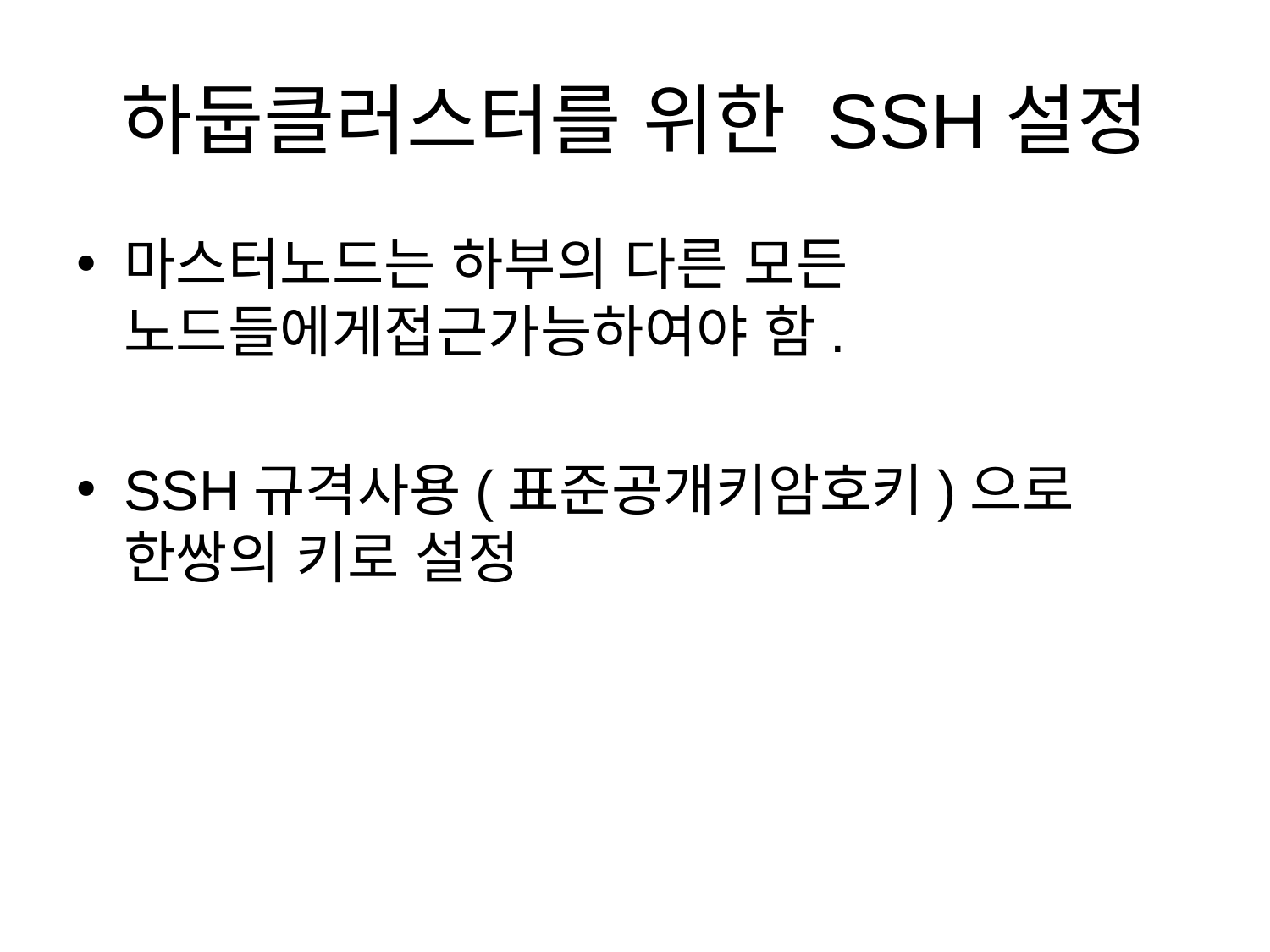

# 하둡클러스터를 위한 SSH설정
마스터노드는 하부의 다른 모든 노드들에게접근가능하여야 함.

SSH규격사용(표준공개키암호키)으로 한쌍의 키로 설정